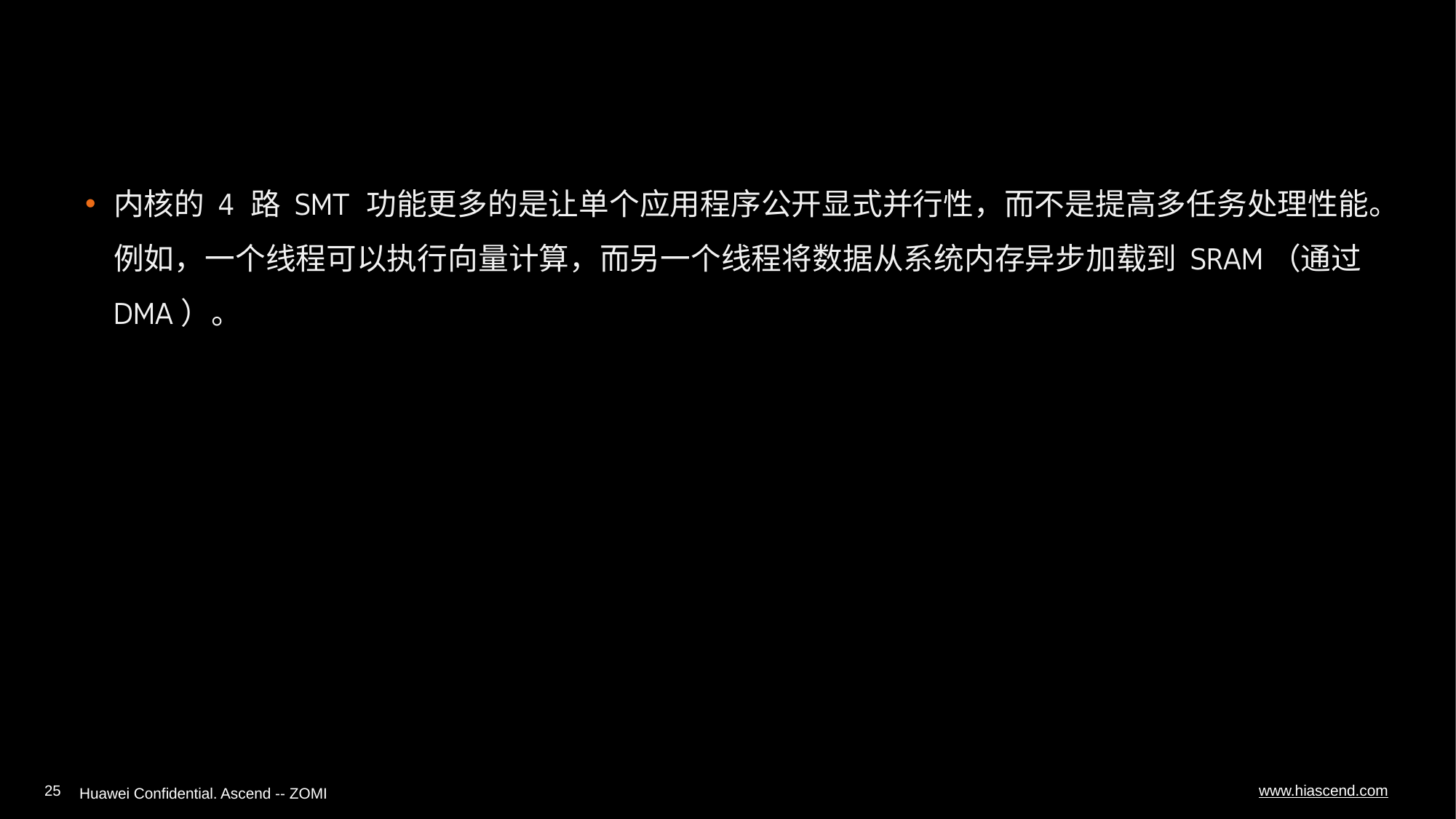

#
内核的 4 路 SMT 功能更多的是让单个应用程序公开显式并行性，而不是提高多任务处理性能。例如，一个线程可以执行向量计算，而另一个线程将数据从系统内存异步加载到 SRAM（通过 DMA）。